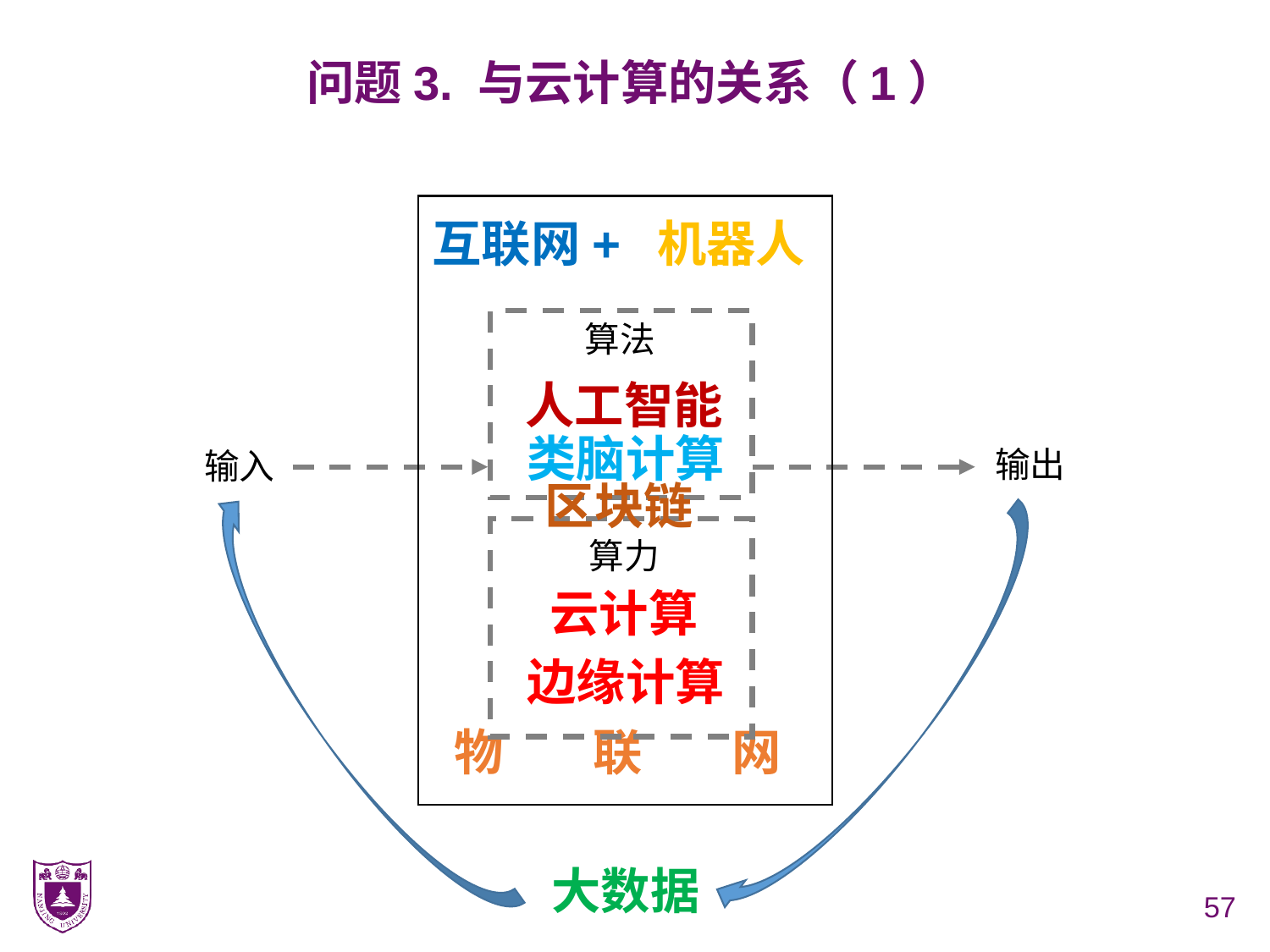

# 问题3. 与云计算的关系（1）

互联网+
机器人
算法

人工智能
类脑计算
输出
输入
区块链

算力
云计算
边缘计算
物        联        网
大数据

57